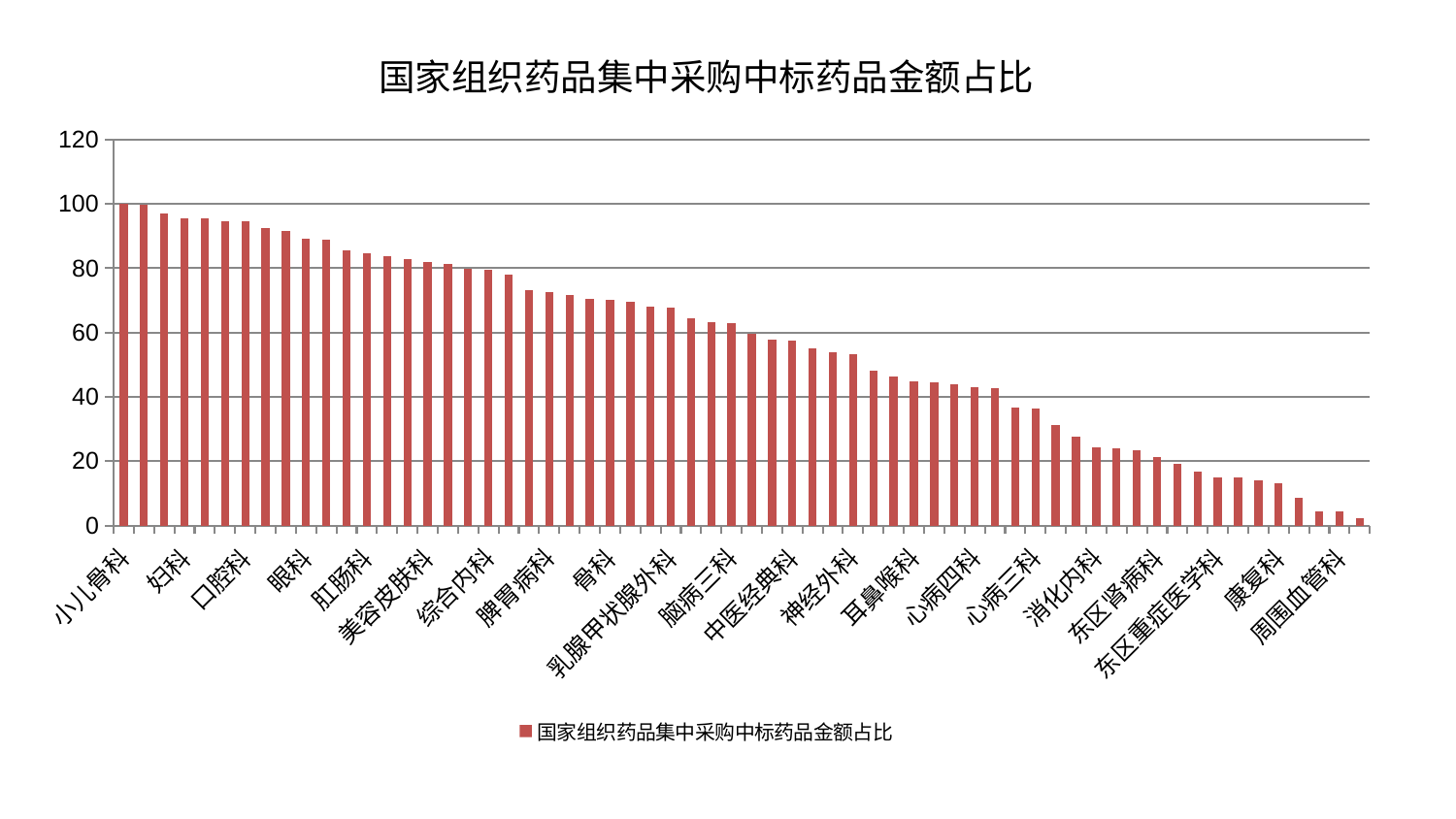

### Chart: 国家组织药品集中采购中标药品金额占比

| Category | 国家组织药品集中采购中标药品金额占比 |
|---|---|
| 小儿骨科 | 99.99999999999999 |
| 泌尿外科 | 99.73129292680821 |
| 血液科 | 97.01173458435991 |
| 妇科 | 95.46987633785835 |
| 妇科妇二科合并 | 95.40684409246425 |
| 小儿推拿科 | 94.62052442104913 |
| 口腔科 | 94.48862398655977 |
| 风湿病科 | 92.50229990977762 |
| 脑病一科 | 91.4773956070539 |
| 眼科 | 89.05448581935002 |
| 西区重症医学科 | 88.95626784481921 |
| 普通外科 | 85.56497568726009 |
| 肛肠科 | 84.65635242021708 |
| 脑病二科 | 83.89145730356665 |
| 肾脏内科 | 82.9120301724343 |
| 美容皮肤科 | 81.93292414494941 |
| 神经内科 | 81.44534103408454 |
| 中医外治中心 | 79.94494504822617 |
| 综合内科 | 79.62811712874935 |
| 儿科 | 78.14014679587592 |
| 治未病中心 | 73.07578279078655 |
| 脾胃病科 | 72.60273178651632 |
| 显微骨科 | 71.5297813917673 |
| 重症医学科 | 70.45612703926265 |
| 骨科 | 70.3057987477555 |
| 肝胆外科 | 69.4371878127158 |
| 心病一科 | 68.09440797837338 |
| 乳腺甲状腺外科 | 67.84481104197131 |
| 心病二科 | 64.33085569093178 |
| 老年医学科 | 63.15529456317323 |
| 脑病三科 | 63.047738989554894 |
| 脊柱骨科 | 59.727555820788155 |
| 呼吸内科 | 57.93752640513127 |
| 中医经典科 | 57.37939477964251 |
| 男科 | 55.23926533826644 |
| 关节骨科 | 54.01850707118736 |
| 神经外科 | 53.36278235335721 |
| 肝病科 | 48.236266008798204 |
| 推拿科 | 46.25330708992436 |
| 耳鼻喉科 | 44.832946458939986 |
| 妇二科 | 44.55513556874904 |
| 心血管内科 | 43.95948142898646 |
| 心病四科 | 42.94140869755917 |
| 胸外科 | 42.58078142910649 |
| 身心医学科 | 36.61675397985979 |
| 心病三科 | 36.38028998251386 |
| 肿瘤内科 | 31.134649384255315 |
| 运动损伤骨科 | 27.7264577525953 |
| 消化内科 | 24.447618548565952 |
| 内分泌科 | 24.04895970268225 |
| 皮肤科 | 23.48492906264221 |
| 东区肾病科 | 21.17624766090433 |
| 产科 | 19.21591576479011 |
| 脾胃科消化科合并 | 16.758696950574308 |
| 东区重症医学科 | 14.906263982064736 |
| 医院 | 14.847063688757041 |
| 微创骨科 | 14.095248203280343 |
| 康复科 | 13.024669881707268 |
| 肾病科 | 8.705184565039637 |
| 创伤骨科 | 4.278187859609226 |
| 周围血管科 | 4.229611133859792 |
| 针灸科 | 2.1836686175176494 |
183